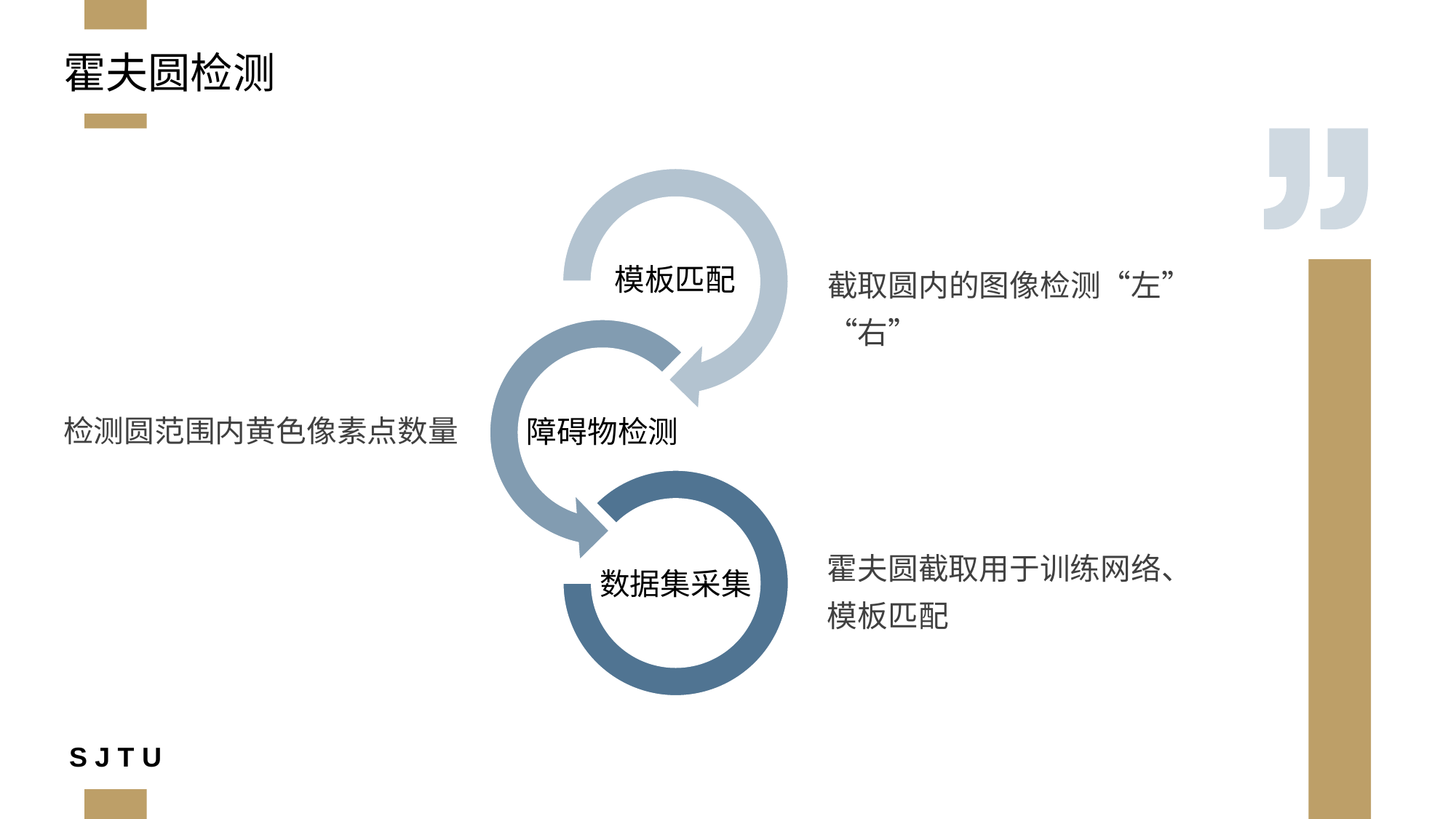

霍夫圆检测
模板匹配
障碍物检测
数据集采集
截取圆内的图像检测“左”“右”
检测圆范围内黄色像素点数量
霍夫圆截取用于训练网络、模板匹配